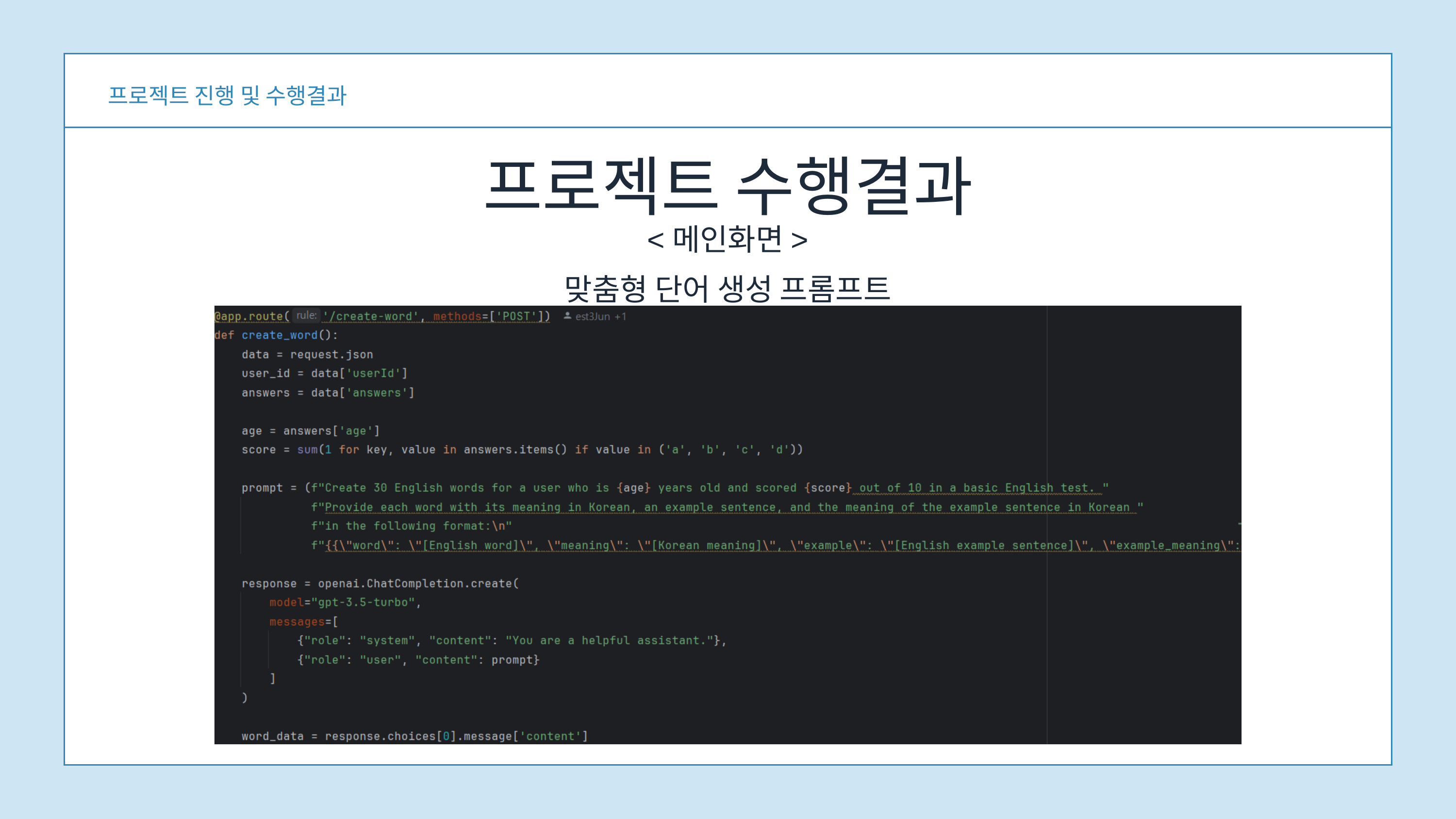

프로젝트 진행 및 수행결과

프로젝트 수행결과
<메인화면>
맞춤형 단어 생성 프롬프트